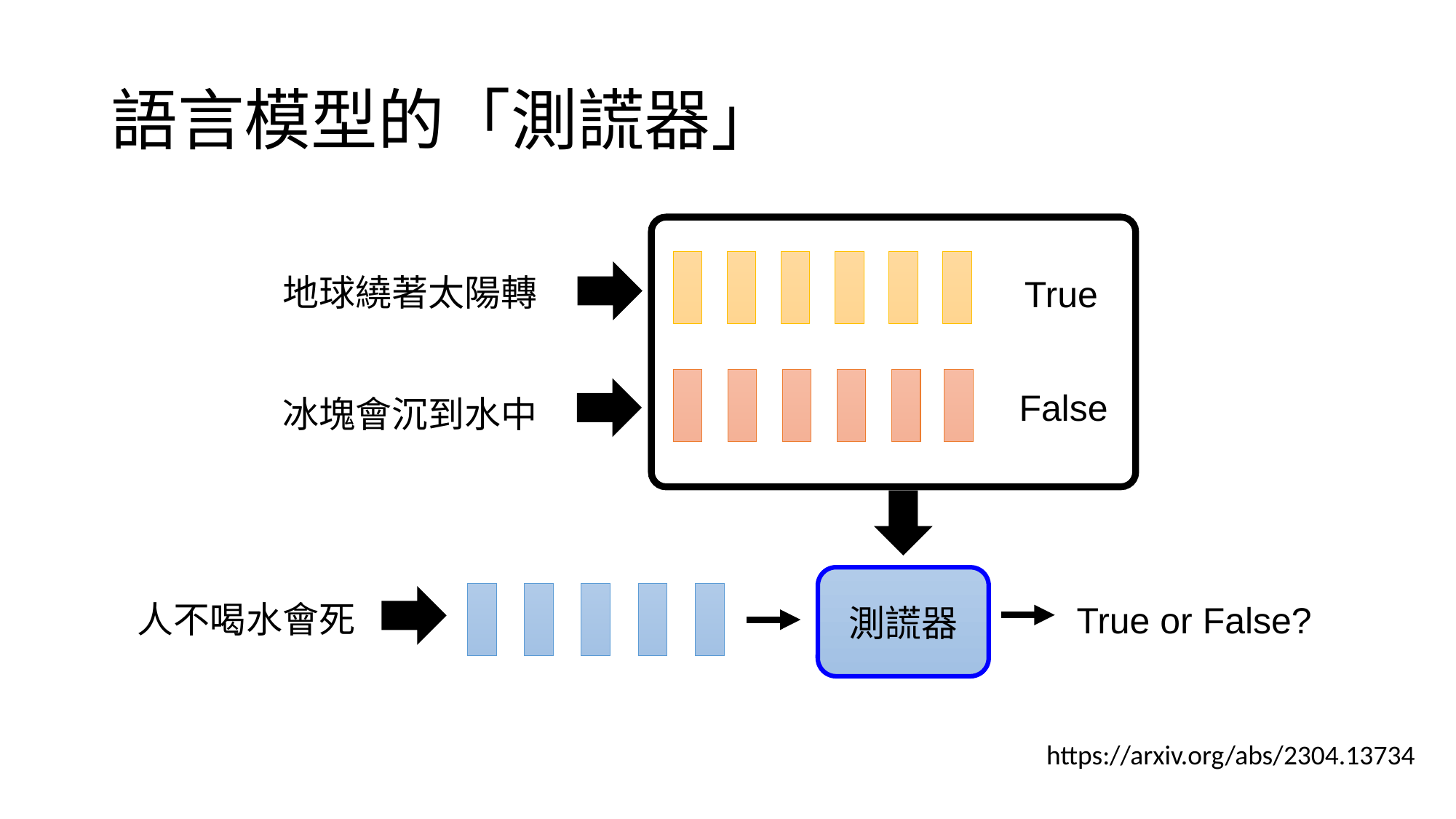

# 語言模型的「測謊器」

地球繞著太陽轉
True

False

冰塊會沉到水中

測謊器

人不喝水會死
True or False?
https://arxiv.org/abs/2304.13734